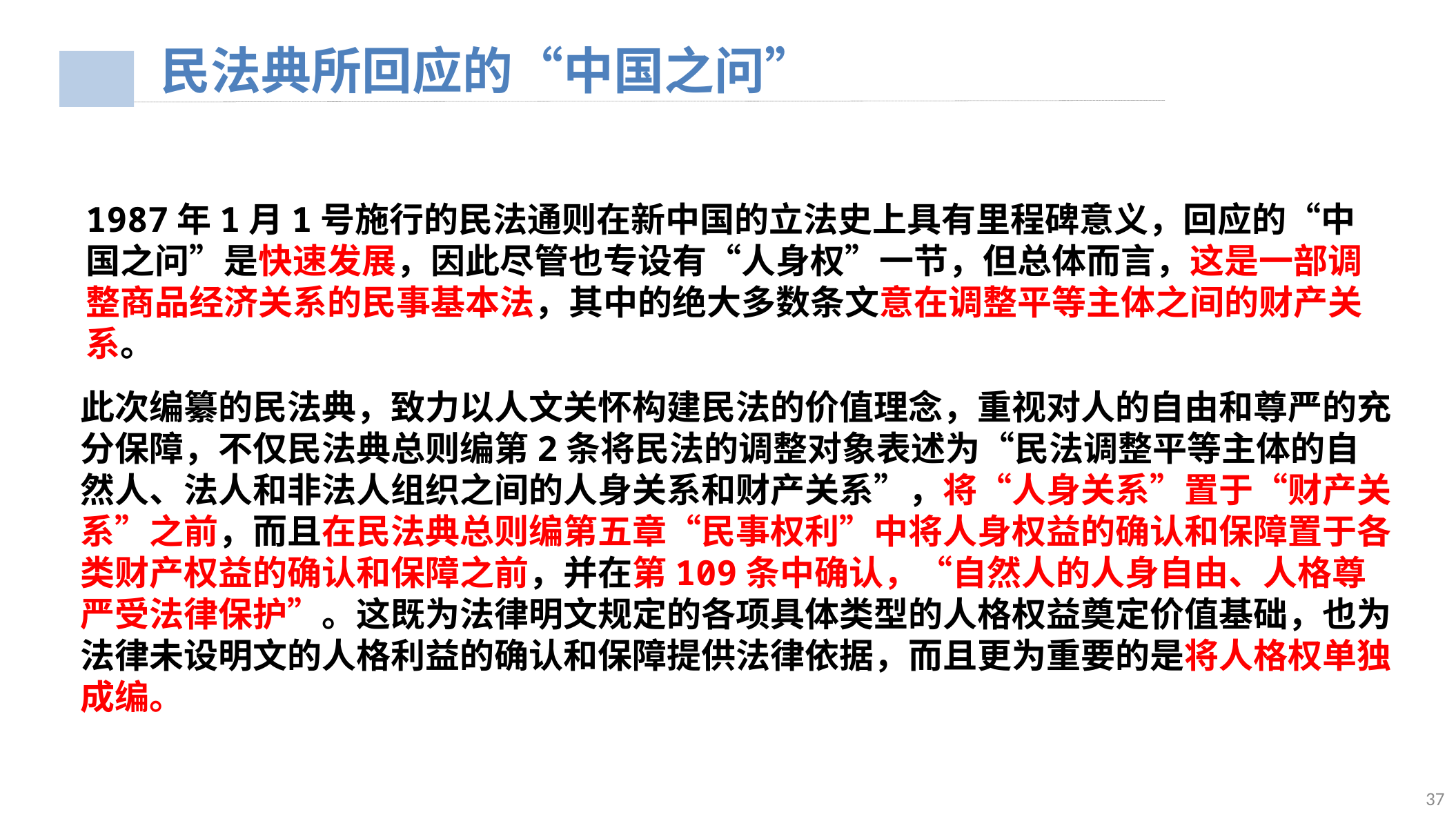

民法典所回应的“中国之问”

1987年1月1号施行的民法通则在新中国的立法史上具有里程碑意义，回应的“中国之问”是快速发展，因此尽管也专设有“人身权”一节，但总体而言，这是一部调整商品经济关系的民事基本法，其中的绝大多数条文意在调整平等主体之间的财产关系。

此次编纂的民法典，致力以人文关怀构建民法的价值理念，重视对人的自由和尊严的充分保障，不仅民法典总则编第2条将民法的调整对象表述为“民法调整平等主体的自然人、法人和非法人组织之间的人身关系和财产关系”，将“人身关系”置于“财产关系”之前，而且在民法典总则编第五章“民事权利”中将人身权益的确认和保障置于各类财产权益的确认和保障之前，并在第109条中确认，“自然人的人身自由、人格尊严受法律保护”。这既为法律明文规定的各项具体类型的人格权益奠定价值基础，也为法律未设明文的人格利益的确认和保障提供法律依据，而且更为重要的是将人格权单独成编。
37